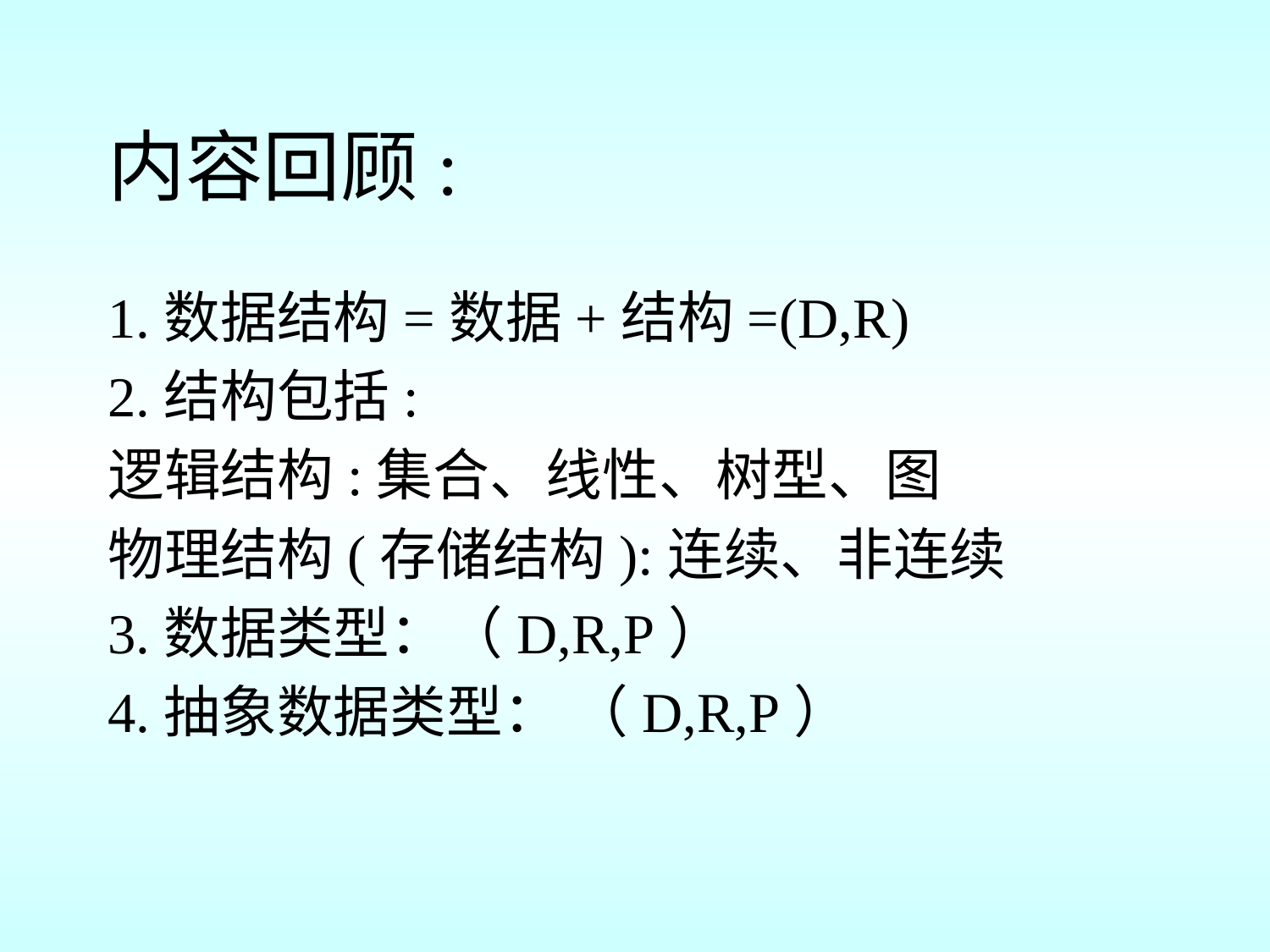

# 内容回顾:
1.数据结构=数据+结构=(D,R)
2.结构包括:
逻辑结构:集合、线性、树型、图
物理结构(存储结构):连续、非连续
3.数据类型：（D,R,P）
4.抽象数据类型： （D,R,P）